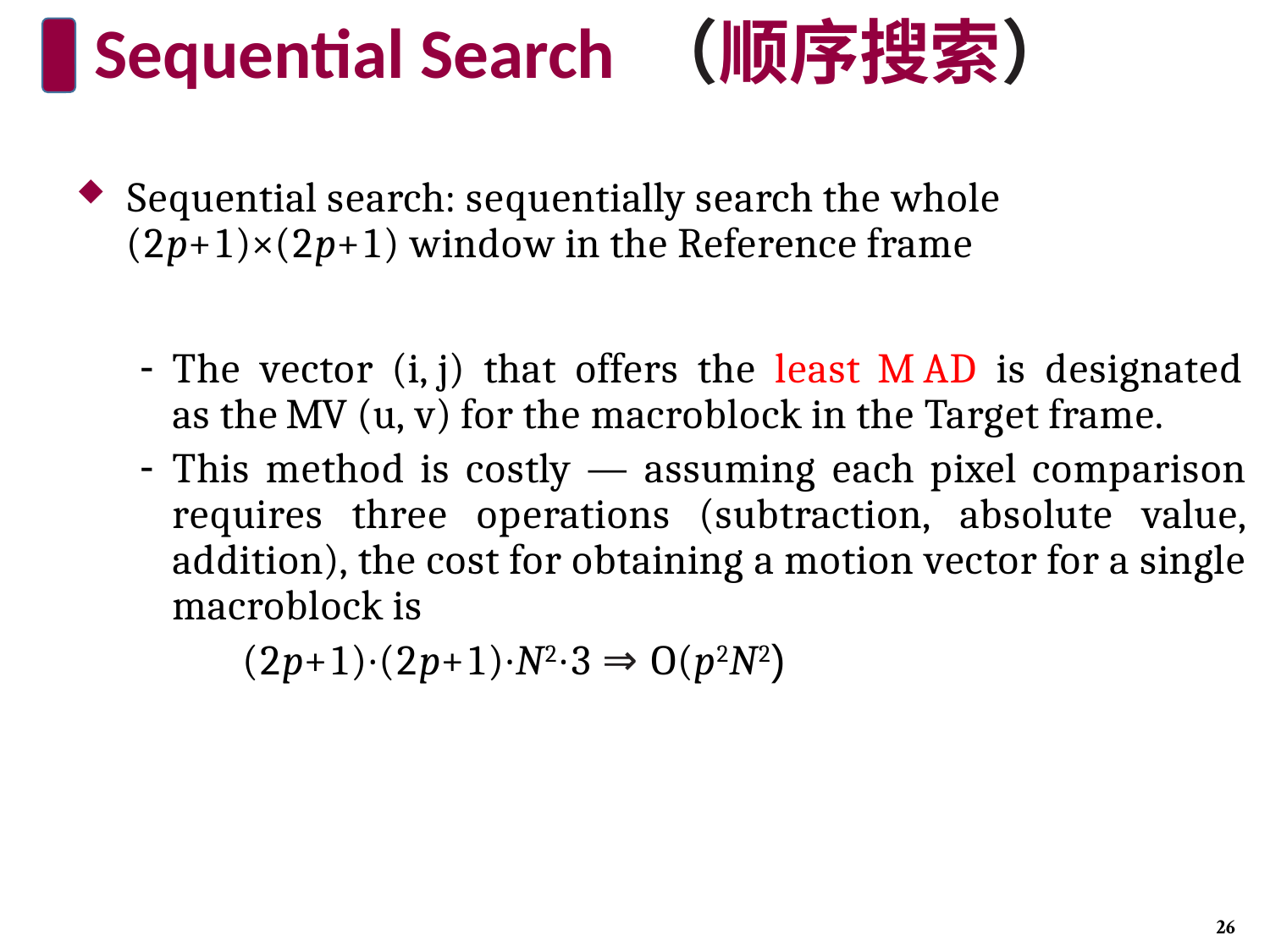

# Sequential Search （顺序搜索）
Sequential search: sequentially search the whole (2p+1)×(2p+1) window in the Reference frame

The  vector  (i, j)  that  offers  the  least  M AD  is  designated as the MV (u, v) for the macroblock in the Target frame.
This method is costly — assuming each pixel comparison requires three operations (subtraction, absolute value, addition), the cost for obtaining a motion vector for a single macroblock is
           (2p+1)·(2p+1)·N2·3 ⇒ O(p2N2)
26